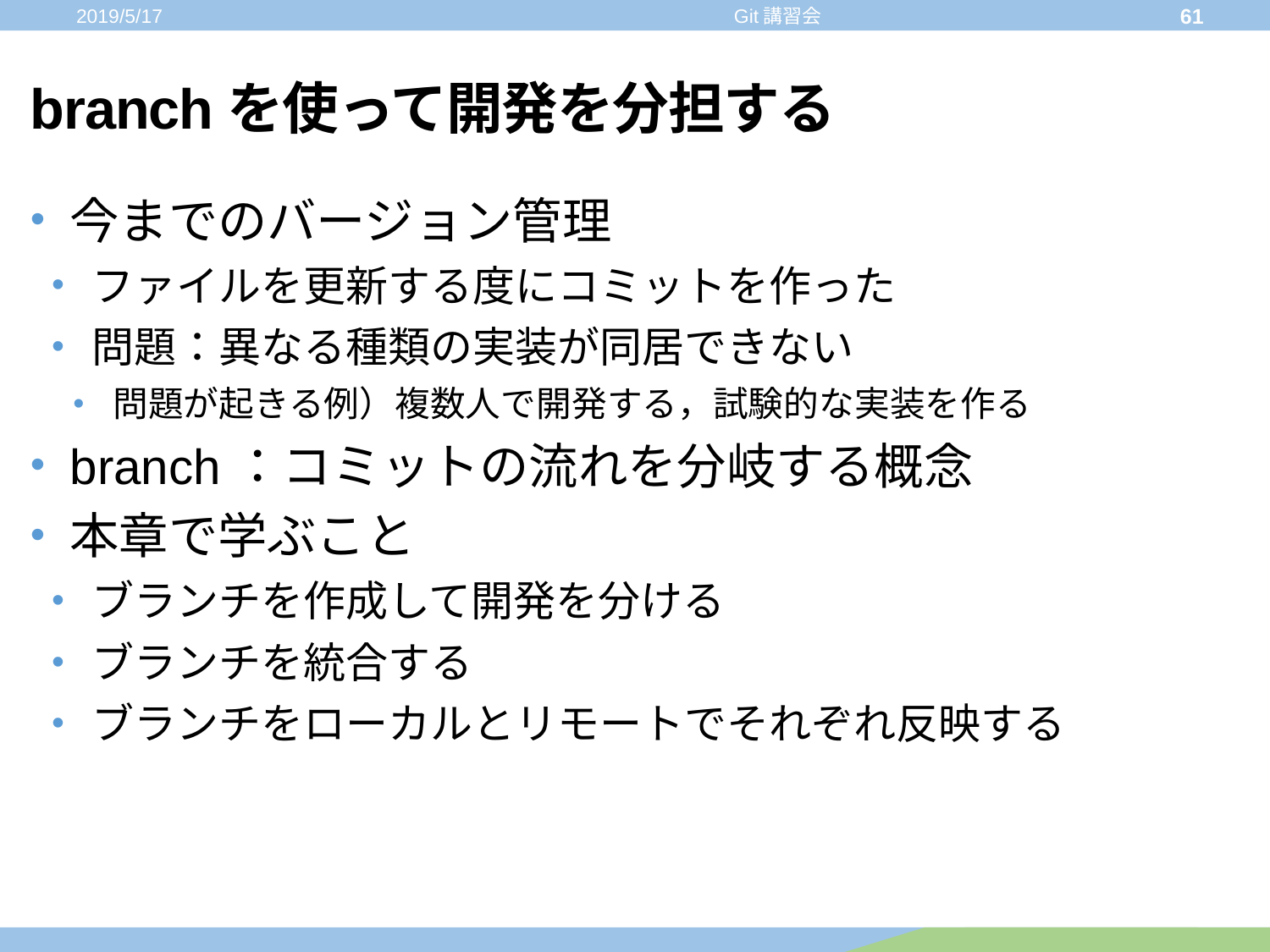

2019/5/17
61
Git講習会
# branchを使って開発を分担する
今までのバージョン管理
ファイルを更新する度にコミットを作った
問題：異なる種類の実装が同居できない
問題が起きる例）複数人で開発する，試験的な実装を作る
branch：コミットの流れを分岐する概念
本章で学ぶこと
ブランチを作成して開発を分ける
ブランチを統合する
ブランチをローカルとリモートでそれぞれ反映する